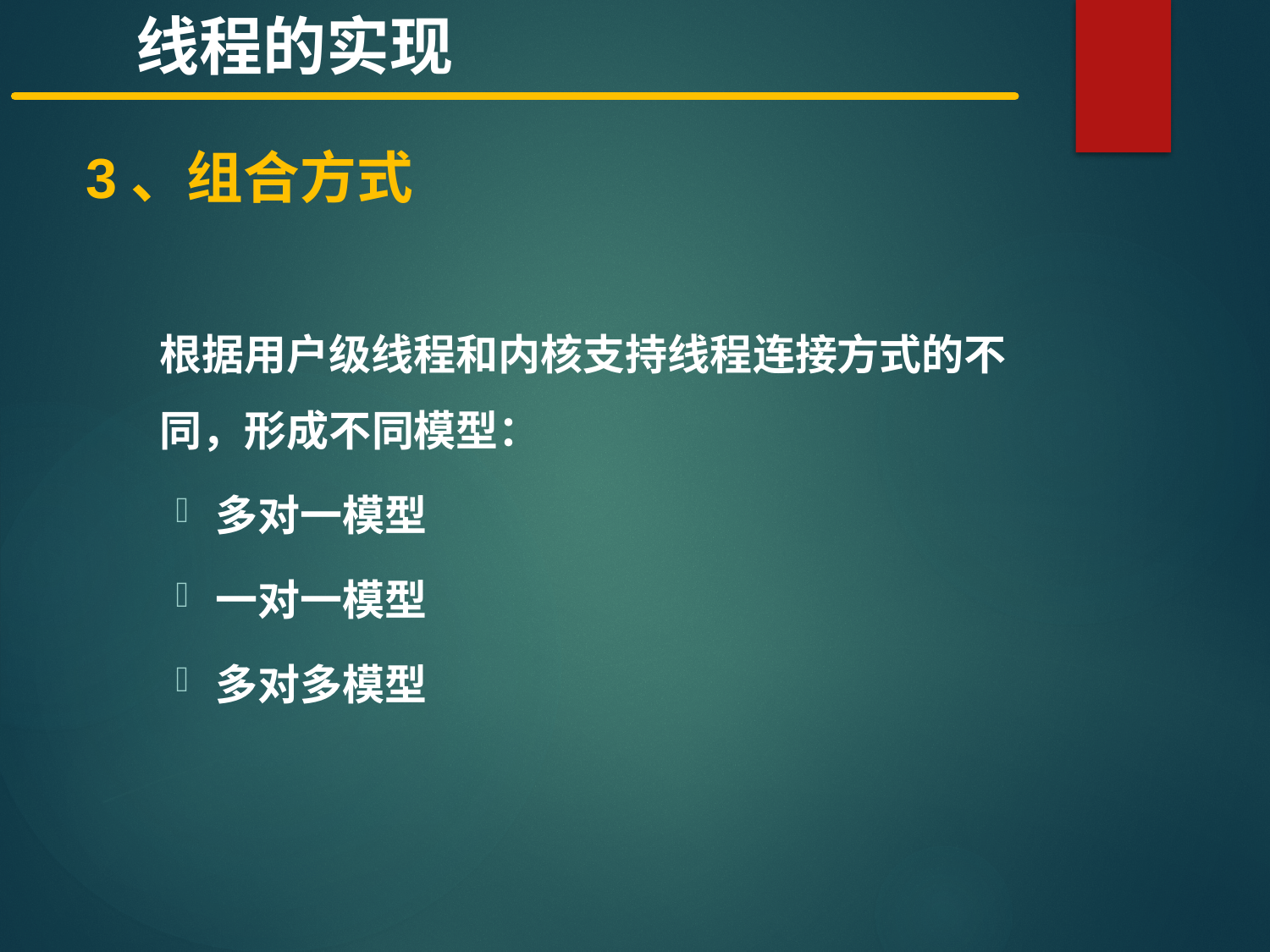

线程的实现
 3、组合方式
根据用户级线程和内核支持线程连接方式的不同，形成不同模型：
多对一模型
一对一模型
多对多模型